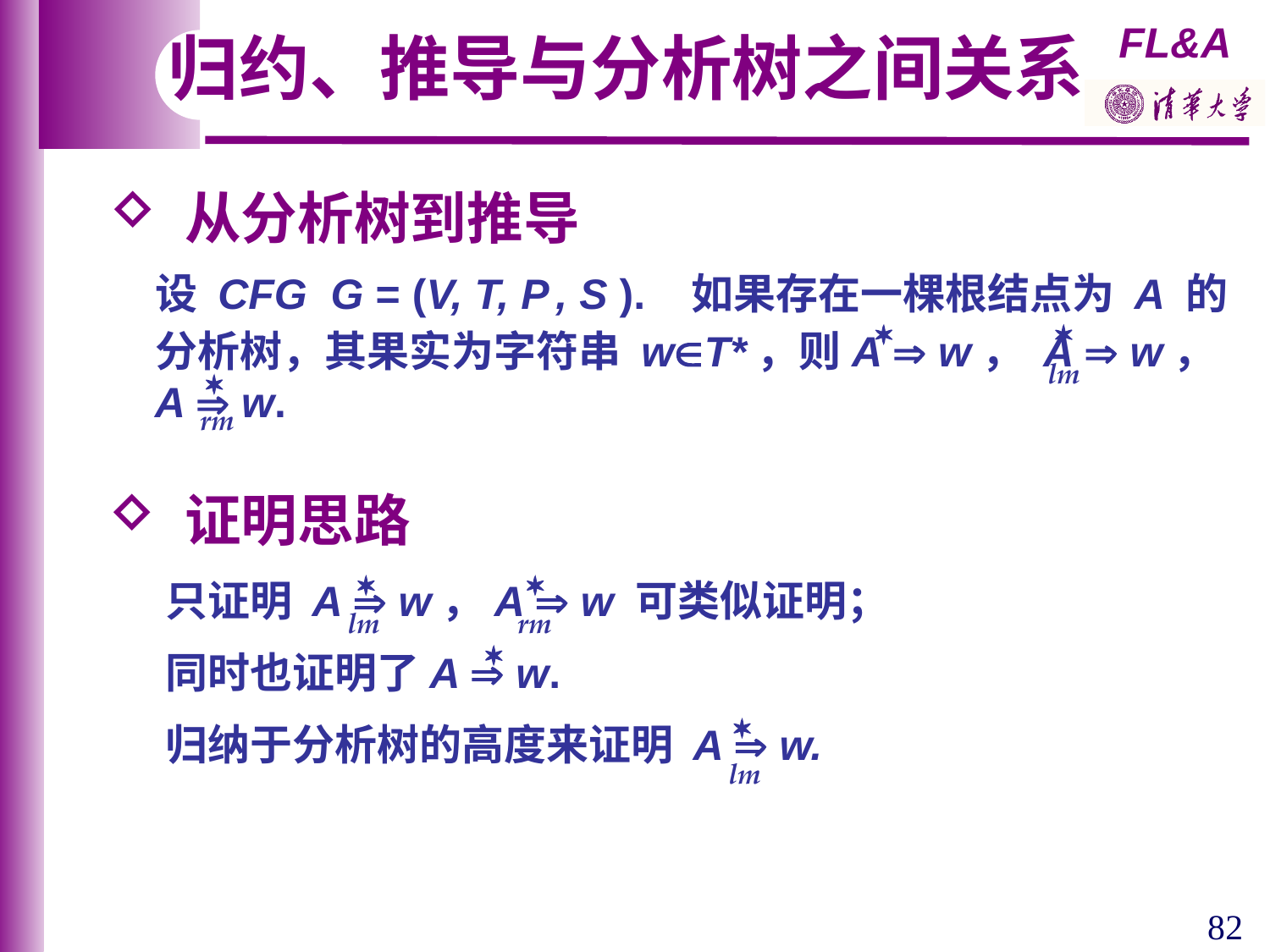

归约、推导与分析树之间关系
 从分析树到推导

    设 CFG  G = (V, T, P , S ).   如果存在一棵根结点为 A 的
    分析树，其果实为字符串 w∈T*，则A ⇒ w， A ⇒ w，
    A ⇒ w.
∗
∗
lm
∗
rm
 证明思路

     只证明 A ⇒ w，A ⇒ w 可类似证明；

     同时也证明了A ⇒ w.

     归纳于分析树的高度来证明 A ⇒ w.
∗
∗
lm
rm
∗
∗
lm
82